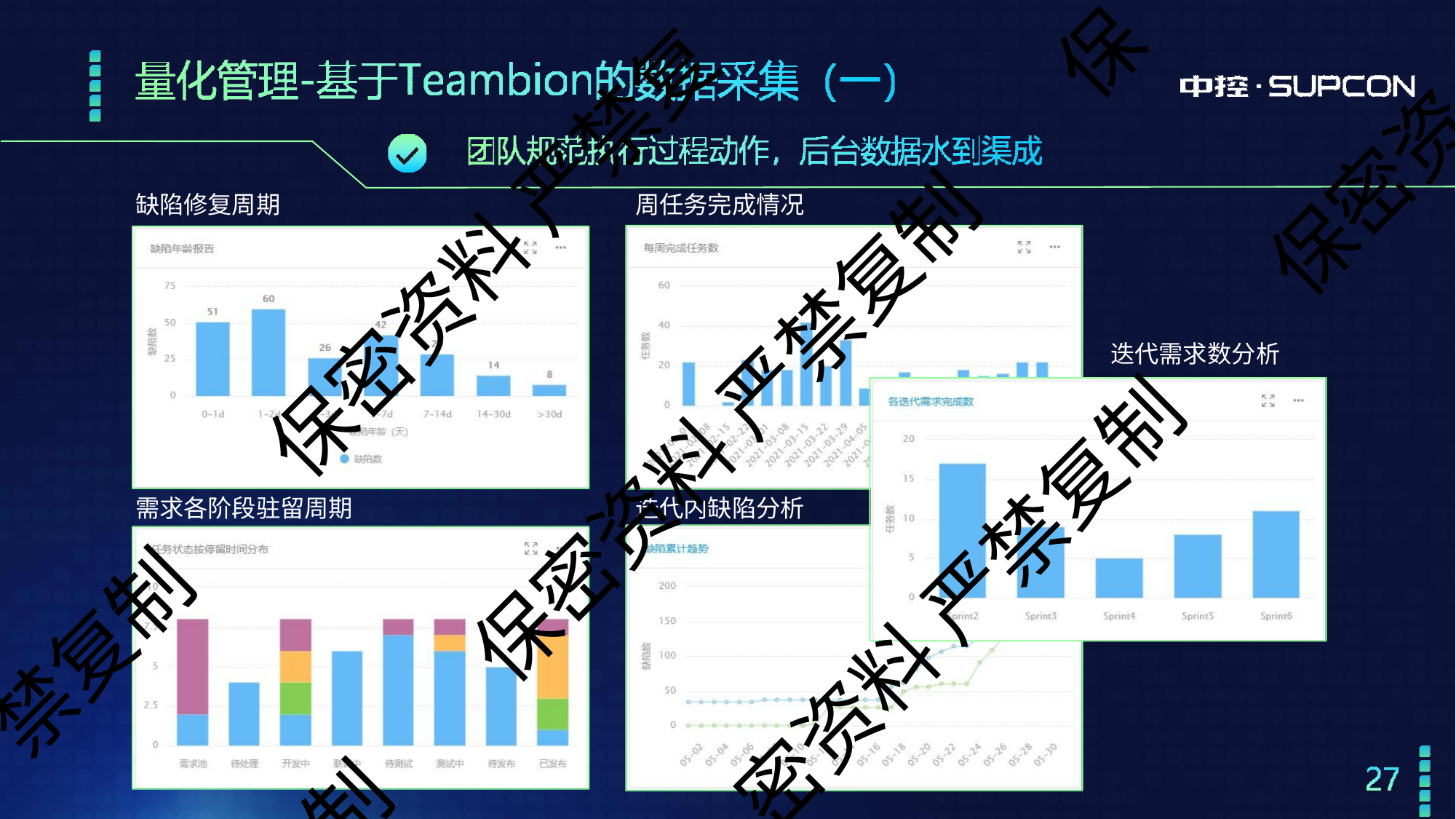

保

保密资

缺陷修复周期
周任务完成情况
保密资料 严禁复

迭代需求数分析

保密资料 严禁复制
需求各阶段驻留周期
迭代内缺陷分析

密资料 严禁复制
禁复制

制